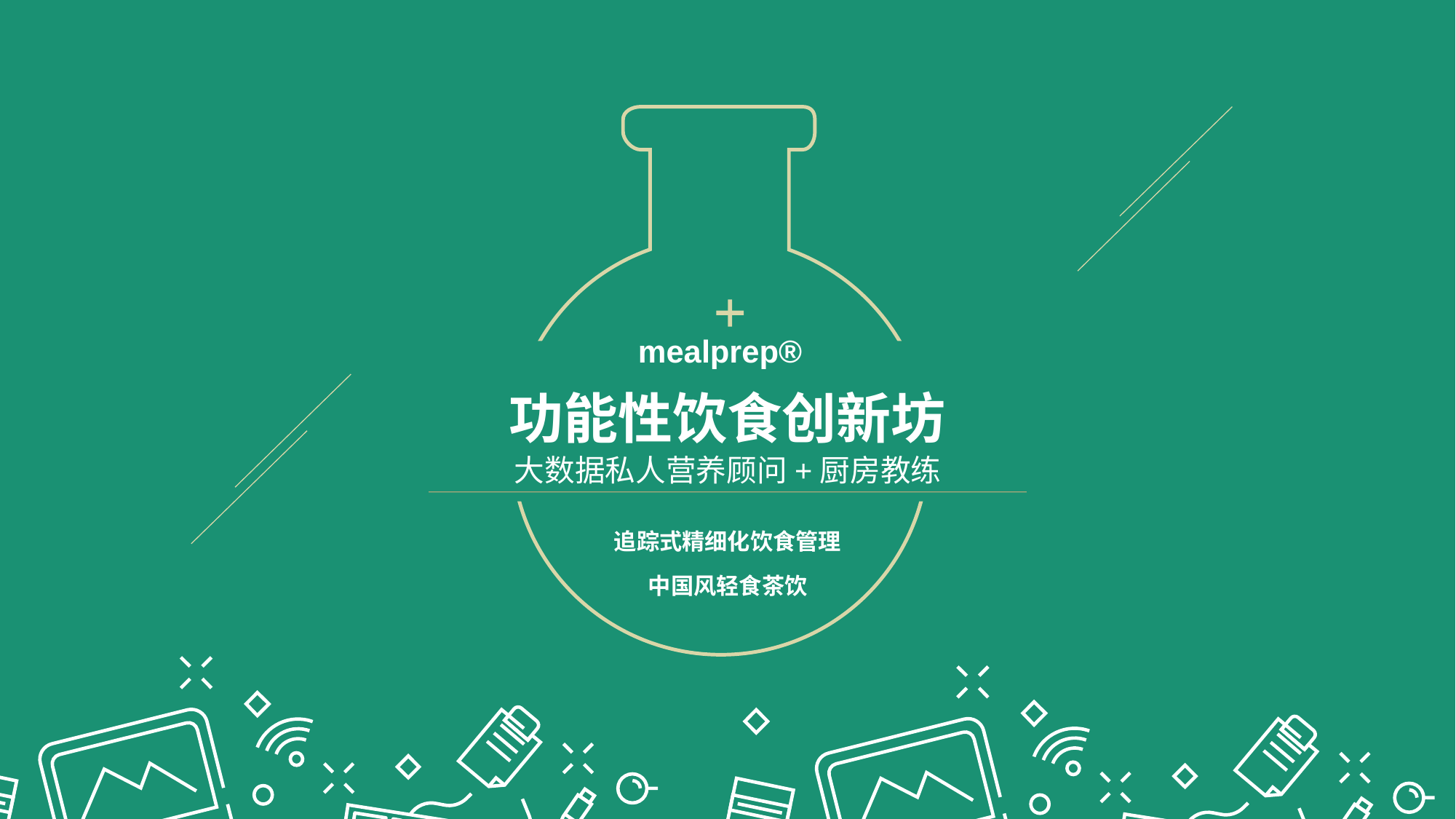

# mealprep® 功能性饮食创新坊
大数据私人营养顾问+厨房教练

追踪式精细化饮食管理
中国风轻食茶饮